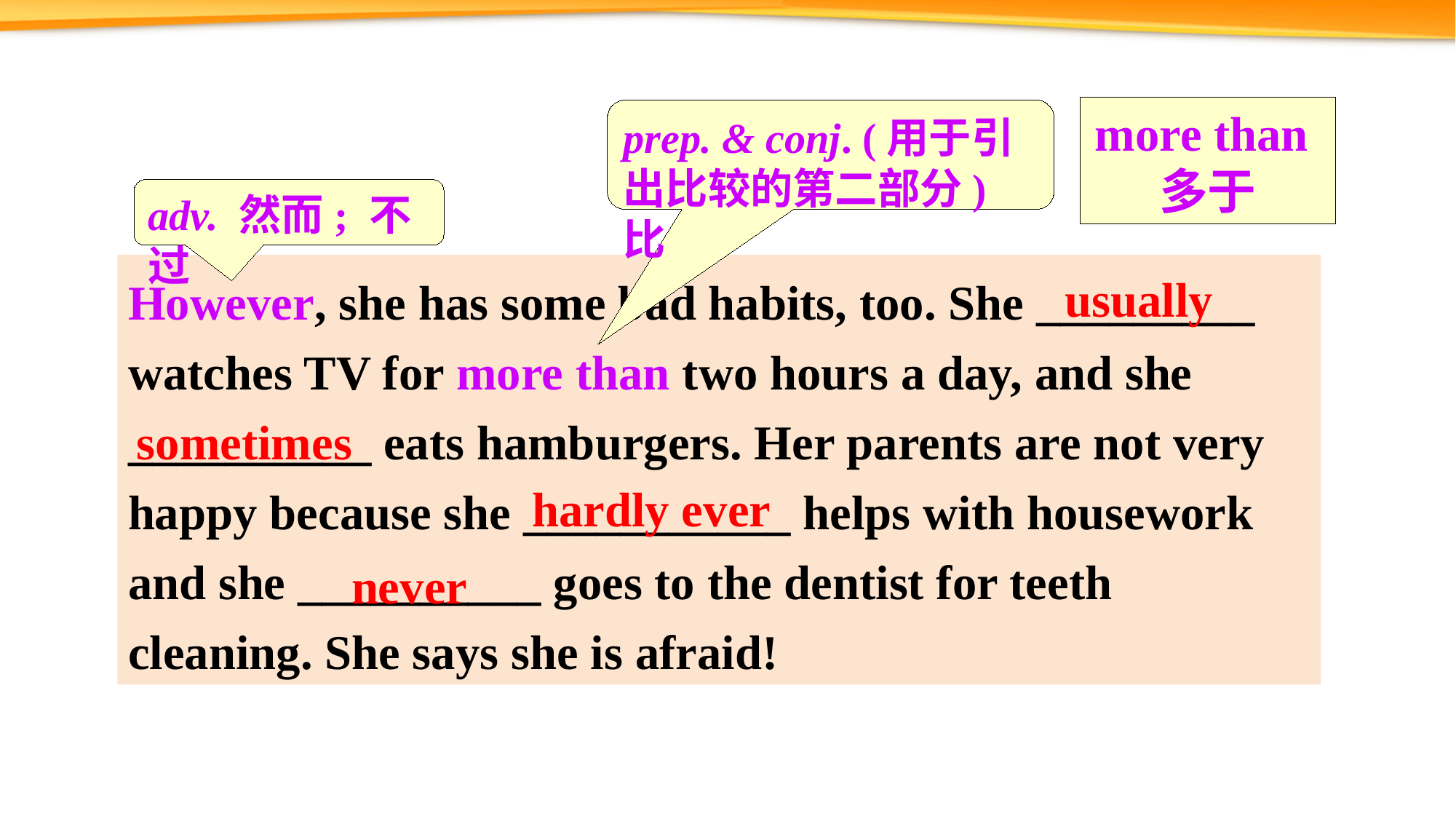

more than  多于
prep. & conj. (用于引出比较的第二部分) 比
adv. 然而; 不过
usually
However, she has some bad habits, too. She _________ watches TV for more than two hours a day, and she __________ eats hamburgers. Her parents are not very happy because she ___________ helps with housework and she __________ goes to the dentist for teeth cleaning. She says she is afraid!
sometimes
hardly ever
never